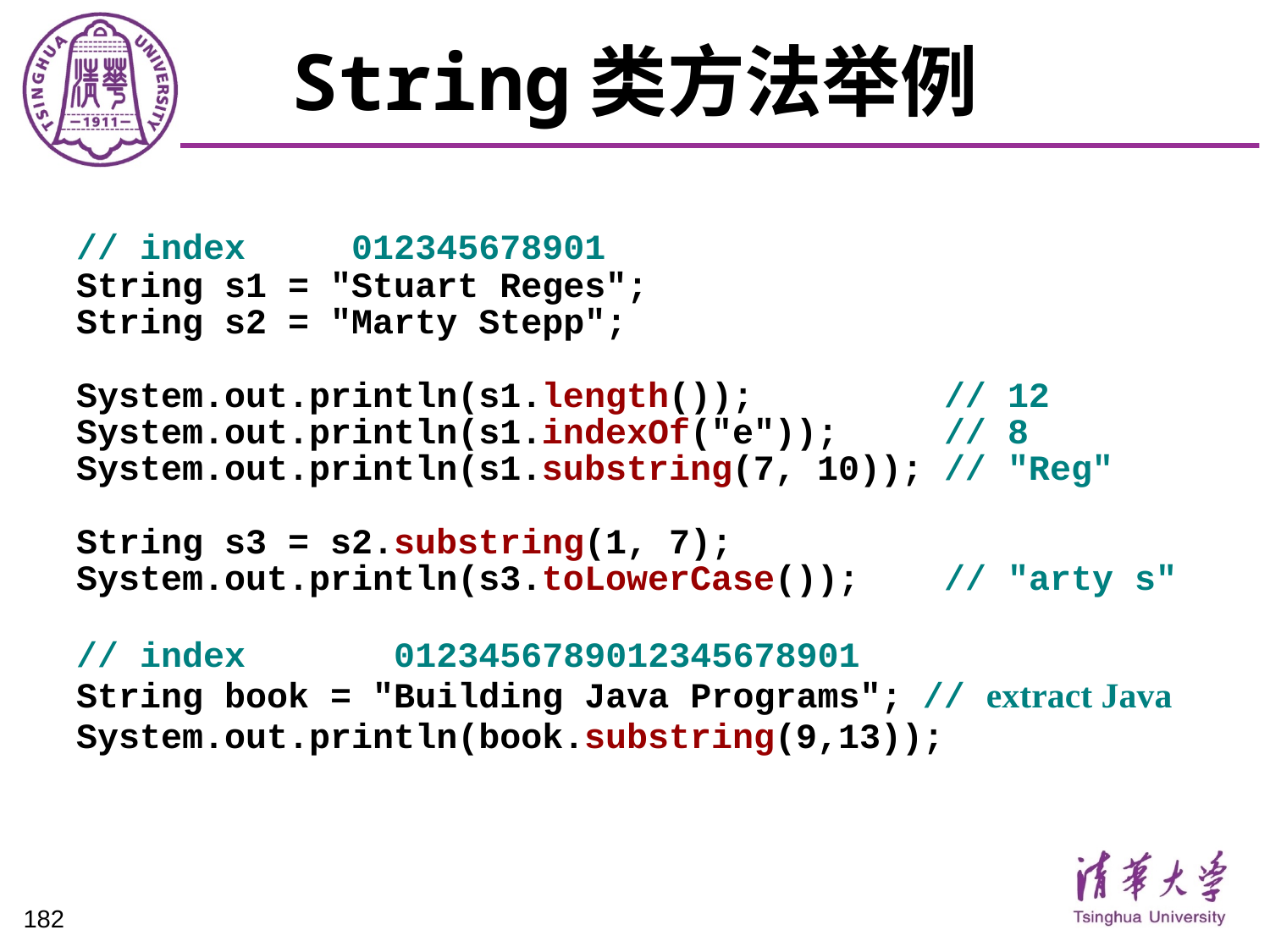

# String类方法举例
// index     012345678901
String s1 = "Stuart Reges";
String s2 = "Marty Stepp";

System.out.println(s1.length());         // 12
System.out.println(s1.indexOf("e"));     // 8
System.out.println(s1.substring(7, 10)); // "Reg"

String s3 = s2.substring(1, 7);
System.out.println(s3.toLowerCase());    // "arty s"

// index       0123456789012345678901
String book = "Building Java Programs"; // extract Java
System.out.println(book.substring(9,13));
182